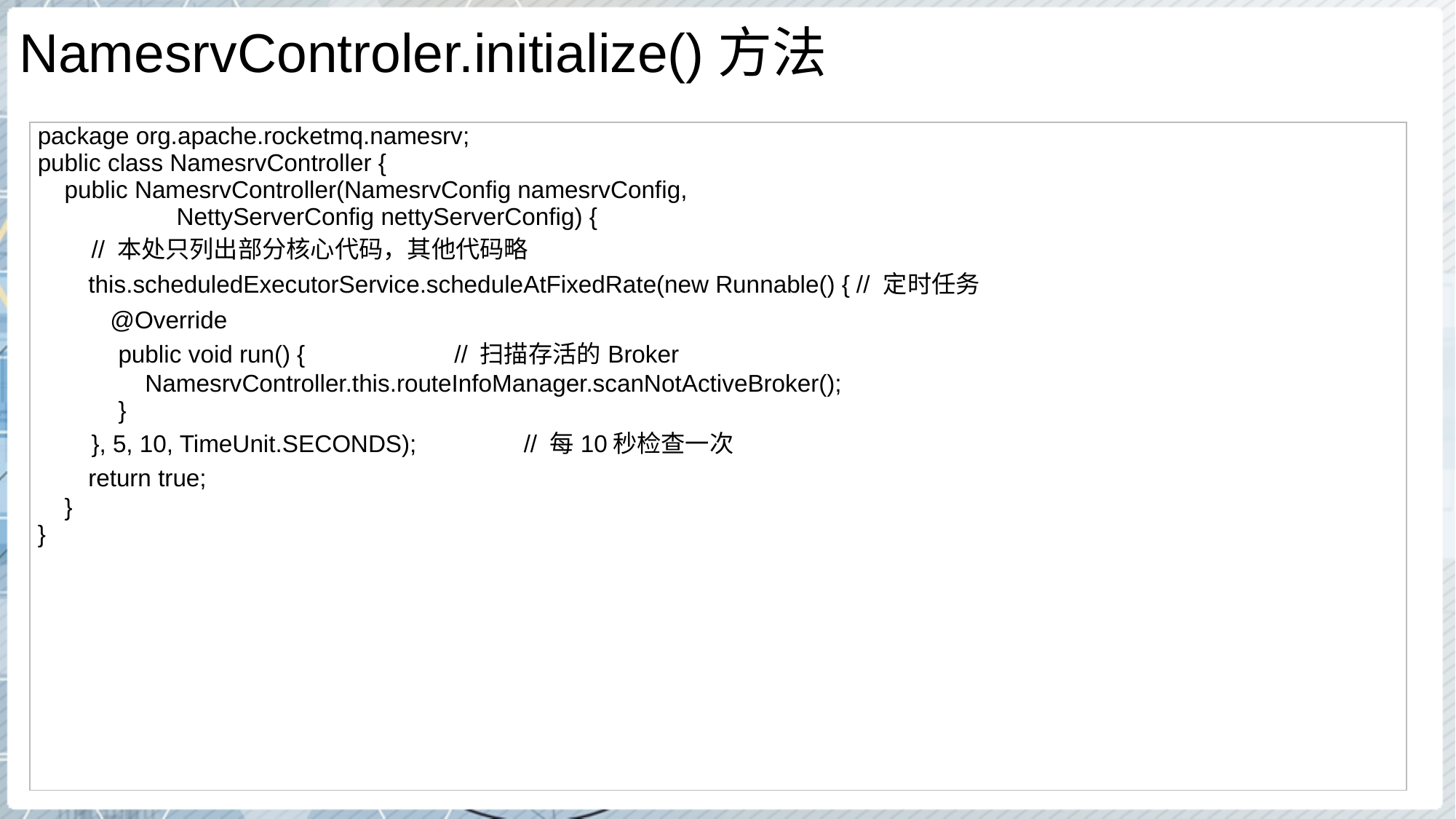

# NamesrvControler.initialize()方法
| package org.apache.rocketmq.namesrv; public class NamesrvController { public NamesrvController(NamesrvConfig namesrvConfig, NettyServerConfig nettyServerConfig) { // 本处只列出部分核心代码，其他代码略 this.scheduledExecutorService.scheduleAtFixedRate(new Runnable() { // 定时任务 @Override public void run() { // 扫描存活的Broker NamesrvController.this.routeInfoManager.scanNotActiveBroker(); } }, 5, 10, TimeUnit.SECONDS); // 每10秒检查一次 return true; } } |
| --- |